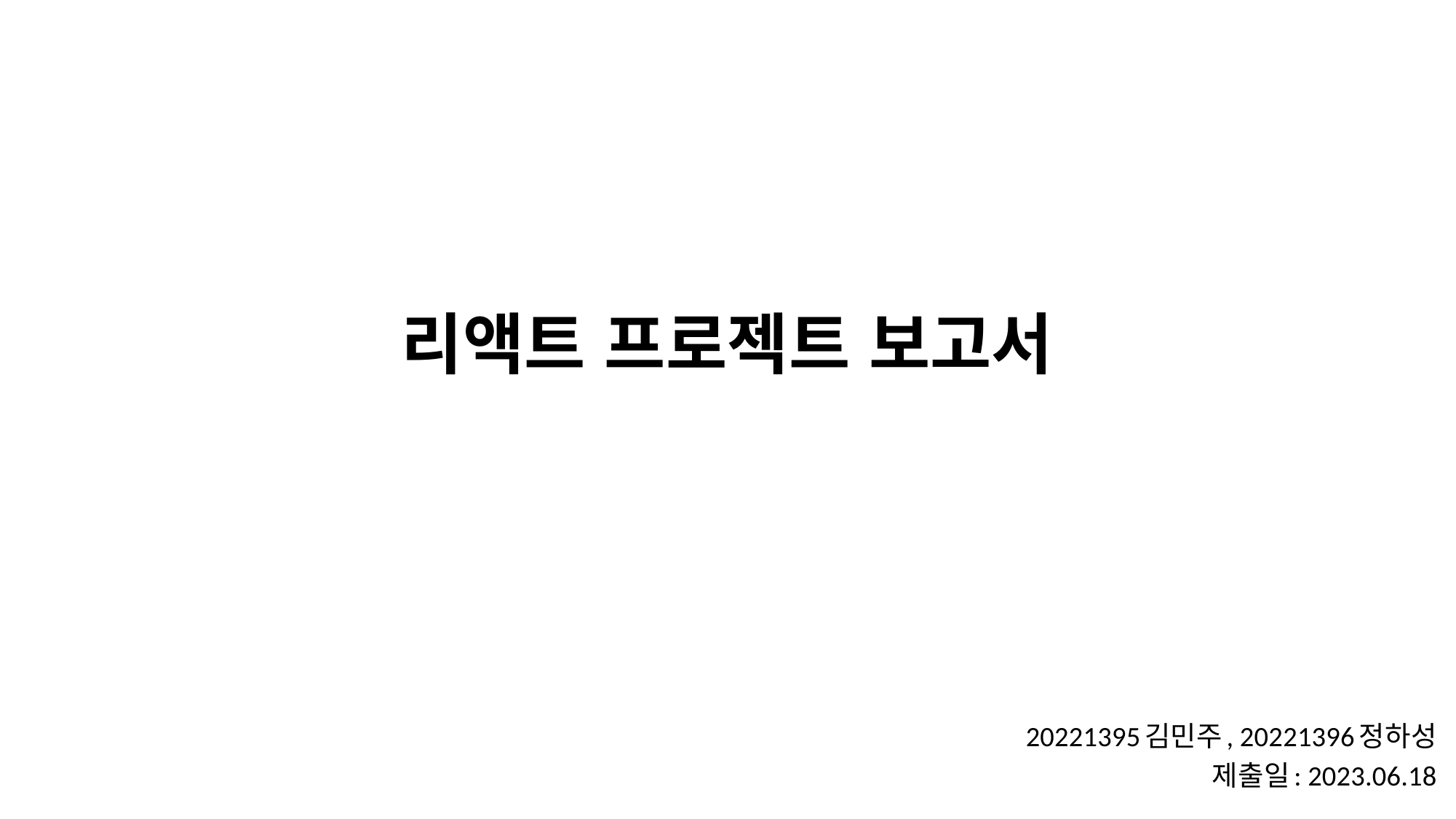

# 리액트 프로젝트 보고서

20221395김민주, 20221396정하성
제출일: 2023.06.18